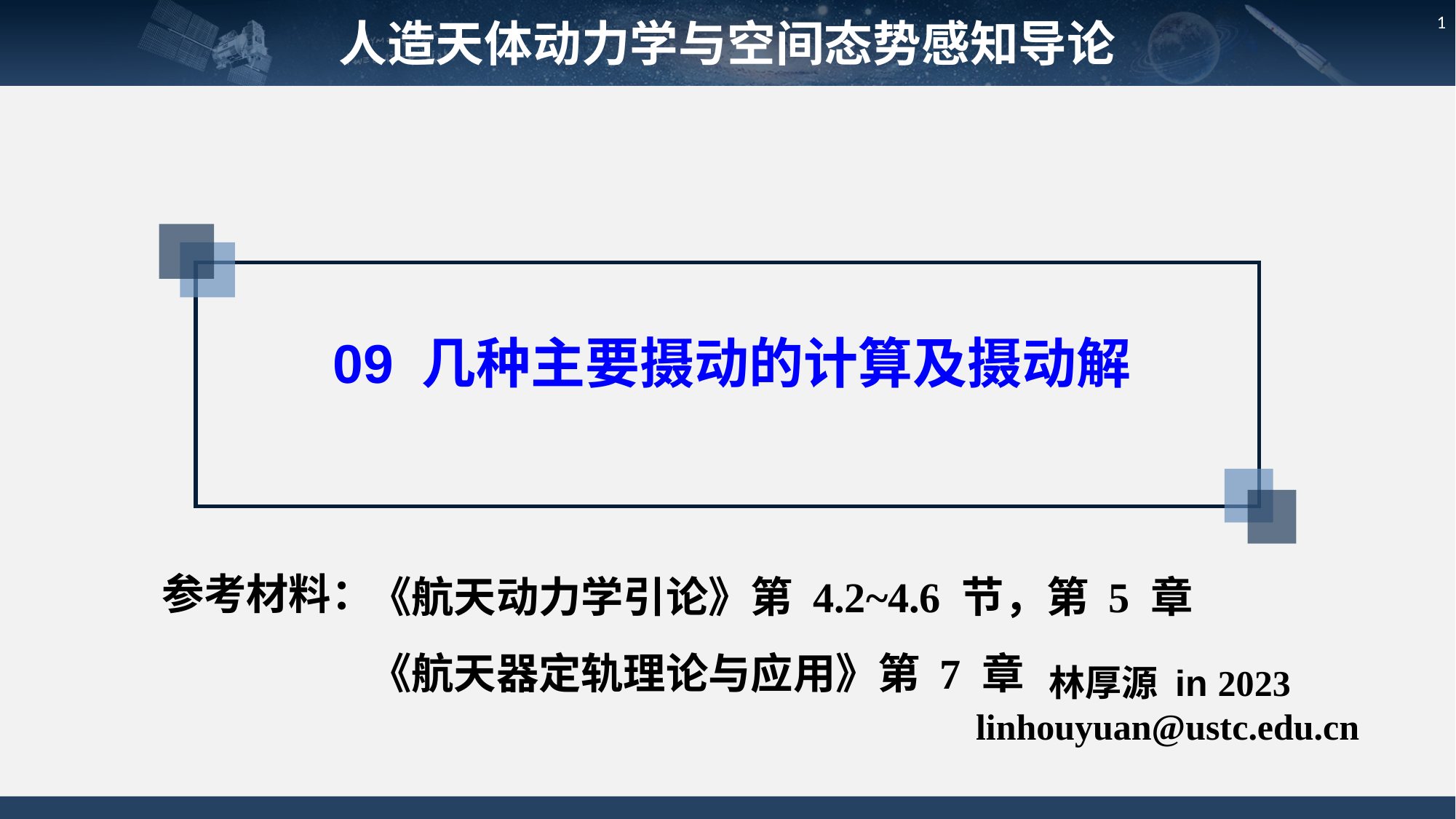

人造天体动力学与空间态势感知导论
1

09 几种主要摄动的计算及摄动解

参考材料：
《航天动力学引论》第 4.2~4.6 节，第 5 章
《航天器定轨理论与应用》第 7 章
林厚源 in 2023
linhouyuan@ustc.edu.cn